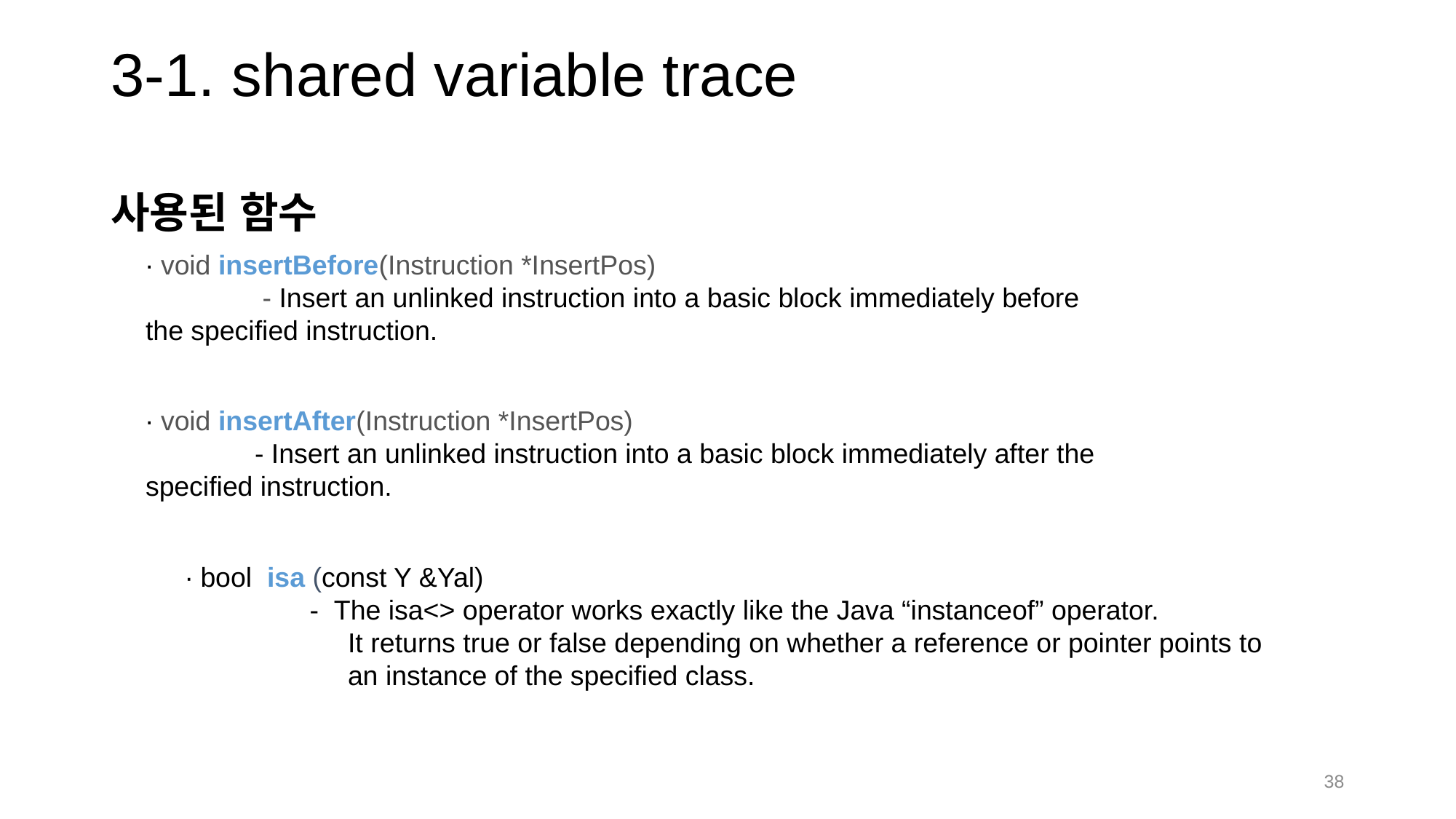

# 3-1. shared variable trace
사용된 함수
∙ void insertBefore(Instruction *InsertPos)
	 - Insert an unlinked instruction into a basic block immediately before 	    the specified instruction.
∙ void insertAfter(Instruction *InsertPos)
	- Insert an unlinked instruction into a basic block immediately after the 	   specified instruction.
∙ bool  isa (const Y &Yal)
	  -  The isa<> operator works exactly like the Java “instanceof” operator.
	       It returns true or false depending on whether a reference or pointer points to
	       an instance of the specified class.
38